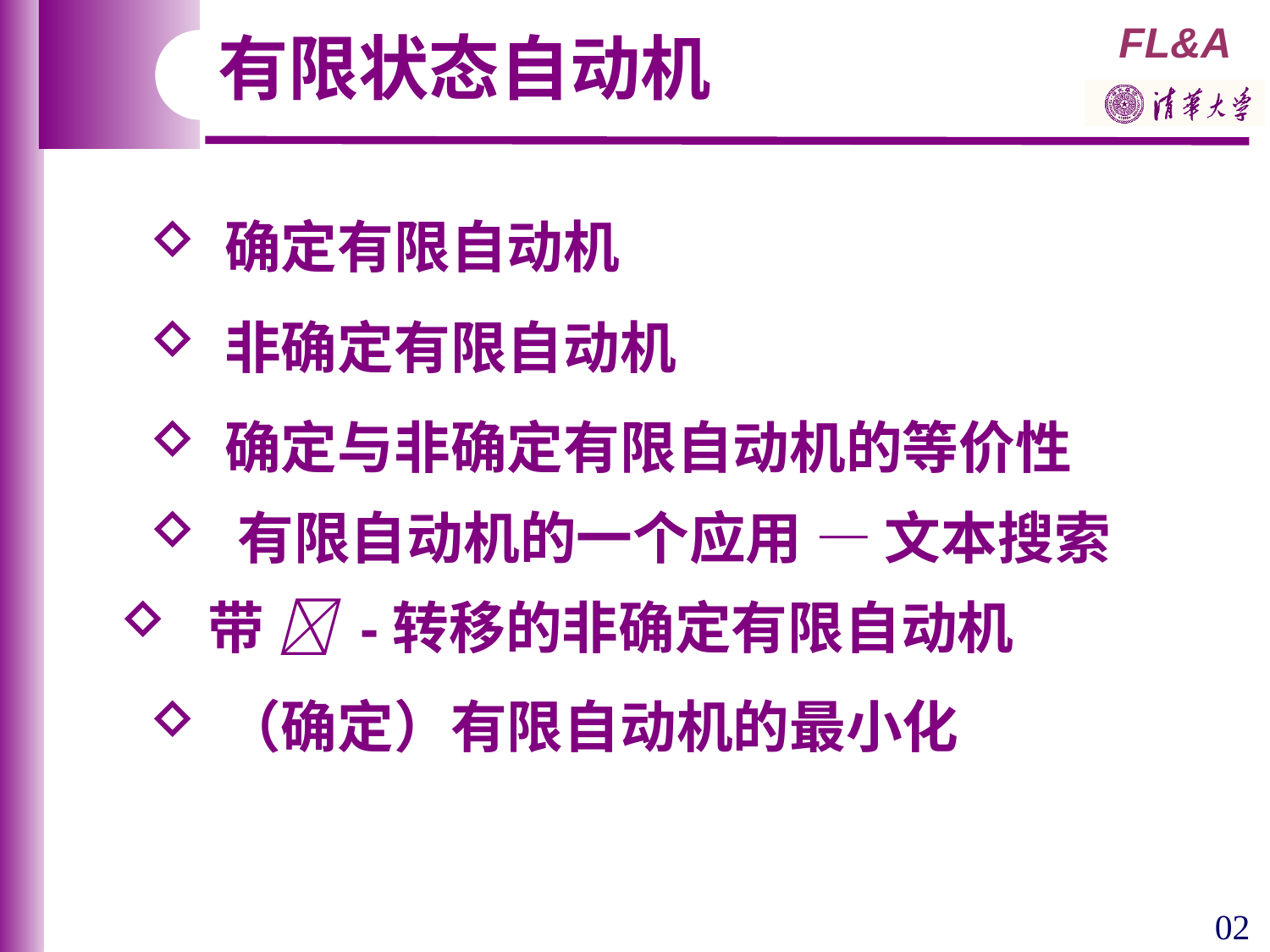

有限状态自动机
 确定有限自动机
 非确定有限自动机
 确定与非确定有限自动机的等价性
  有限自动机的一个应用 — 文本搜索
  带 ε -转移的非确定有限自动机
 （确定）有限自动机的最小化
02